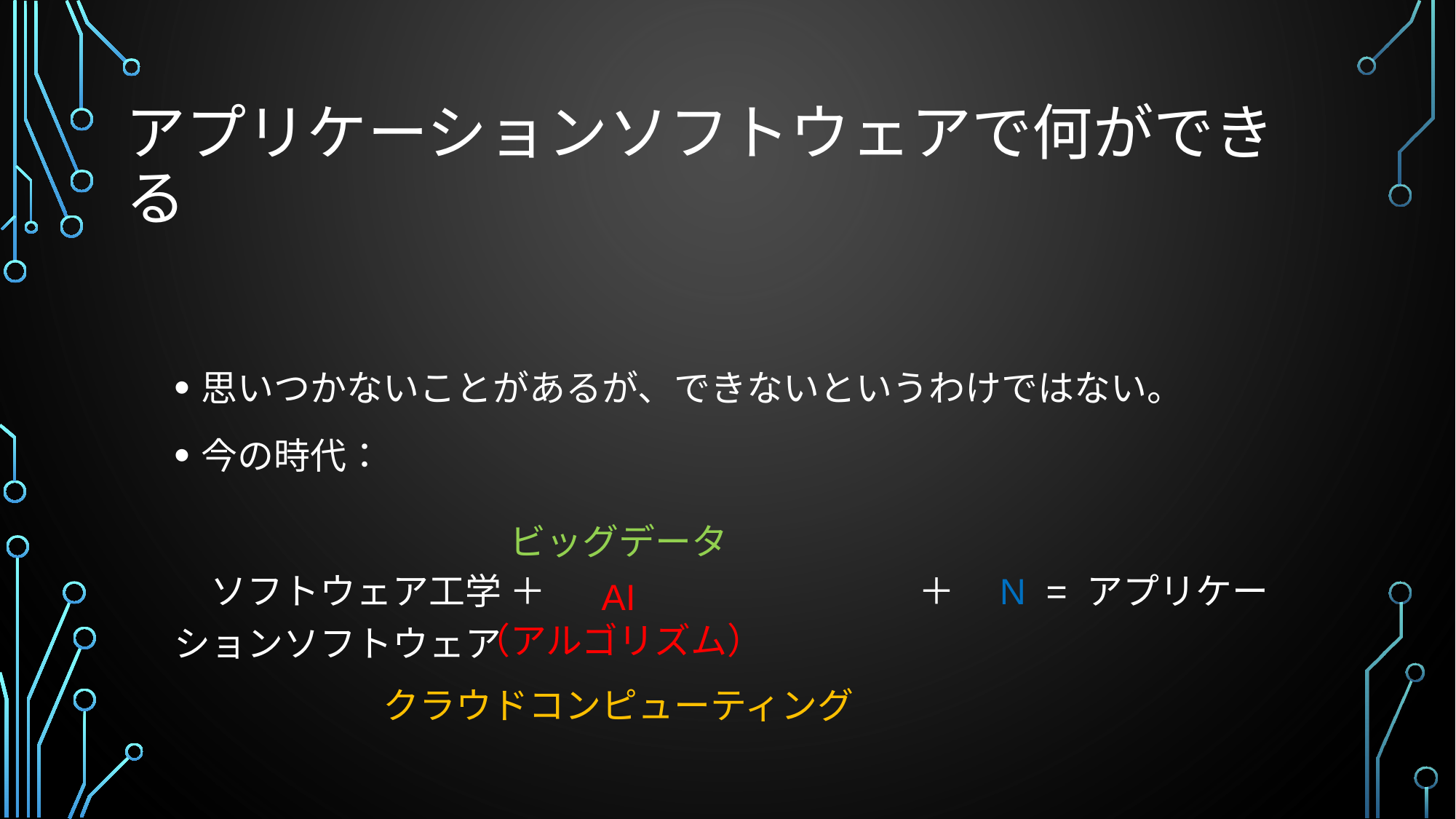

# アプリケーションソフトウェアで何ができる
思いつかないことがあるが、できないというわけではない。
今の時代：

　ソフトウェア工学 ＋ 　　　　　　　　　　＋　N  = アプリケーションソフトウェア
ビッグデータ
AI
（アルゴリズム）
クラウドコンピューティング